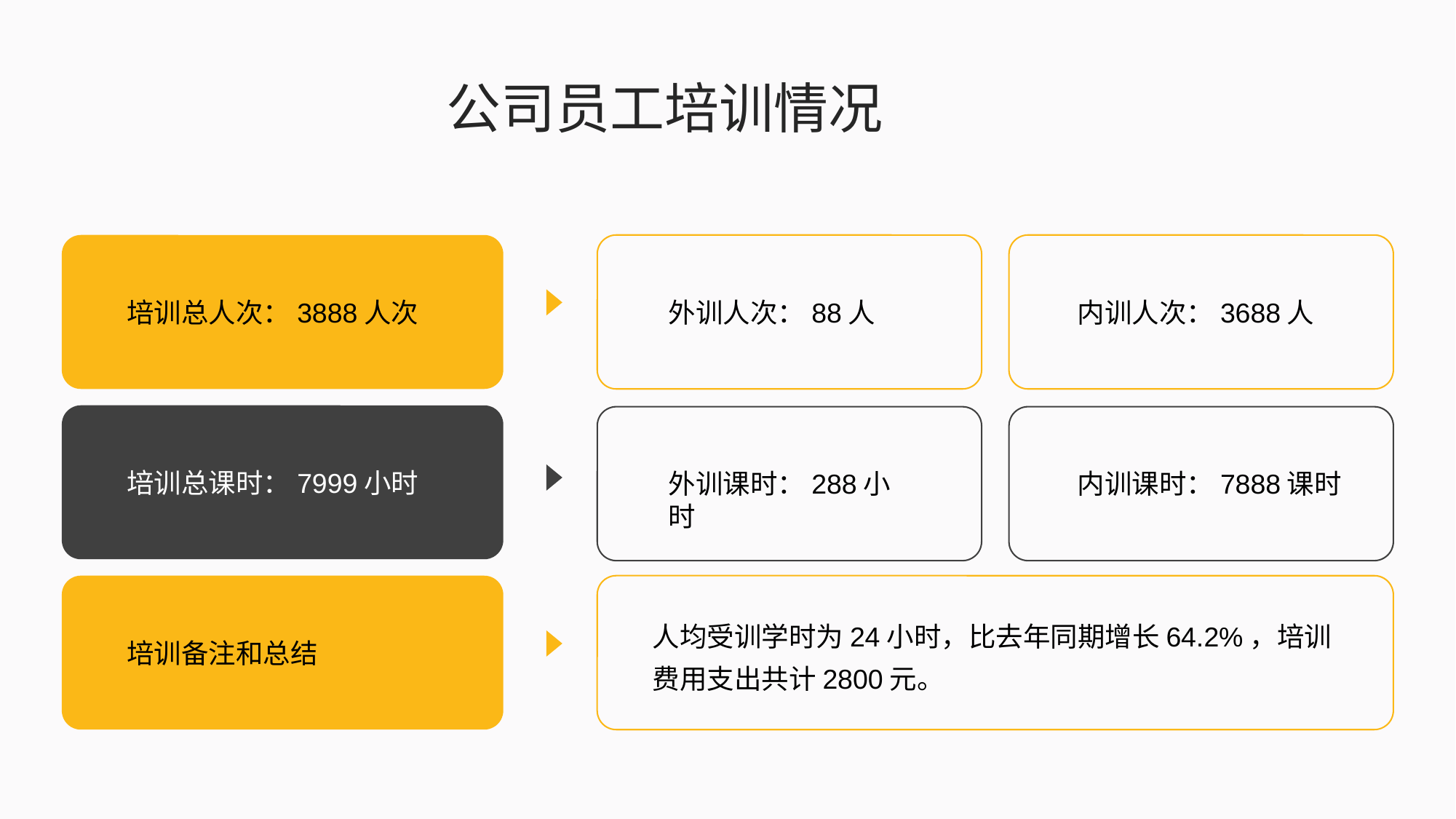

公司员工培训情况

培训总人次：3888人次
外训人次：88人
内训人次：3688人

培训总课时：7999小时
外训课时：288小时
内训课时：7888课时

人均受训学时为24小时，比去年同期增长64.2%，培训费用支出共计2800元。
培训备注和总结